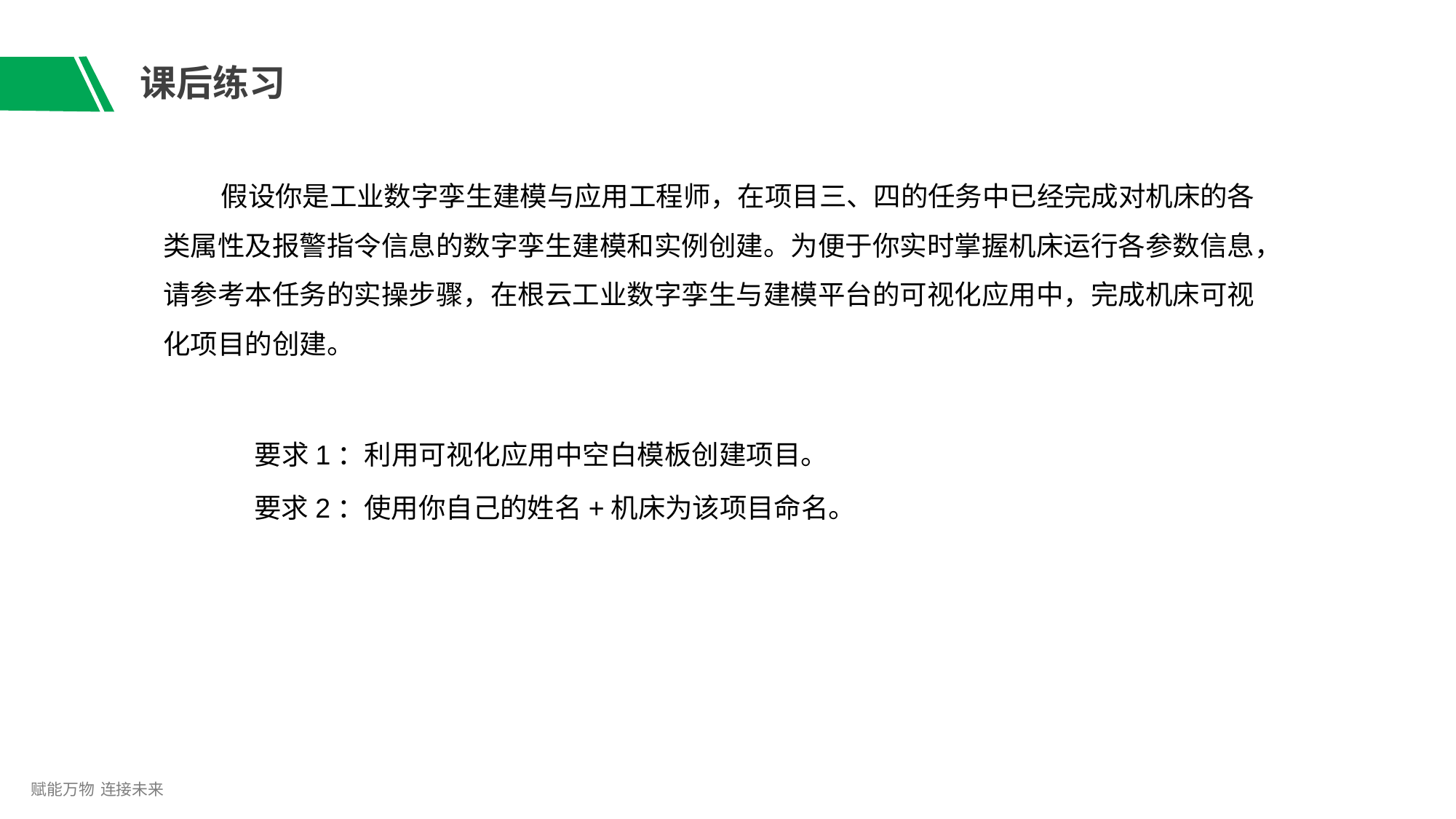

# 课后练习
假设你是工业数字孪生建模与应用工程师，在项目三、四的任务中已经完成对机床的各 类属性及报警指令信息的数字孪生建模和实例创建。为便于你实时掌握机床运行各参数信息， 请参考本任务的实操步骤，在根云工业数字孪生与建模平台的可视化应用中，完成机床可视 化项目的创建。

要求1：利用可视化应用中空白模板创建项目。
要求2：使用你自己的姓名+机床为该项目命名。
赋能万物 连接未来